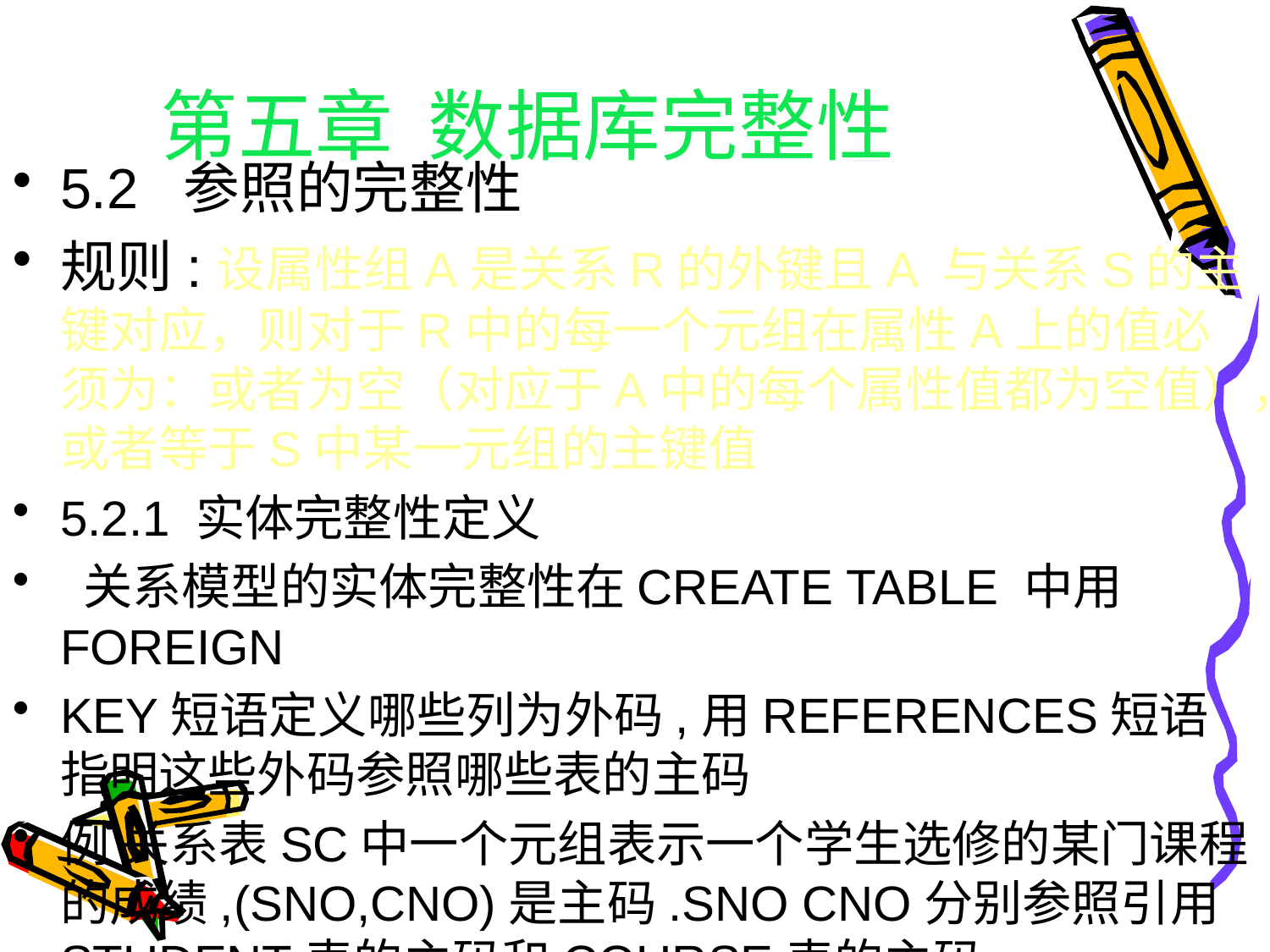

# 第五章  数据库完整性
5.2  参照的完整性
规则:设属性组A是关系R的外键且A 与关系S的主键对应，则对于R中的每一个元组在属性A上的值必须为：或者为空（对应于A中的每个属性值都为空值），或者等于S中某一元组的主键值
5.2.1 实体完整性定义
 关系模型的实体完整性在CREATE TABLE 中用FOREIGN
KEY短语定义哪些列为外码,用REFERENCES短语指明这些外码参照哪些表的主码
例 关系表SC中一个元组表示一个学生选修的某门课程的成绩,(SNO,CNO)是主码.SNO CNO分别参照引用STUDENT表的主码和COURSE表的主码.